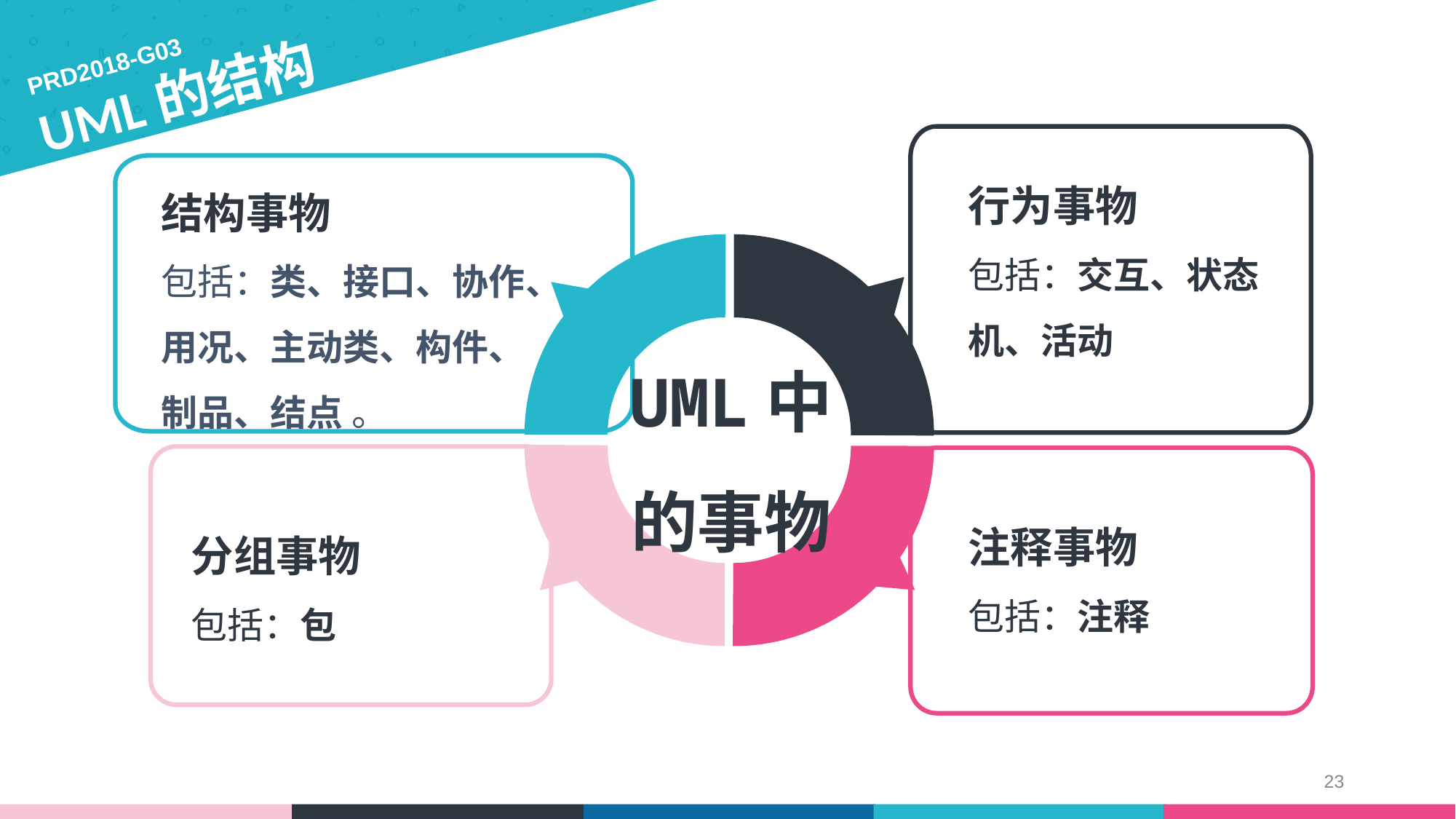

PRD2018-G03
UML的结构

行为事物
包括：交互、状态机、活动

结构事物
包括：类、接口、协作、用况、主动类、构件、制品、结点 。

UML中的事物

注释事物
包括：注释
分组事物
包括：包
23